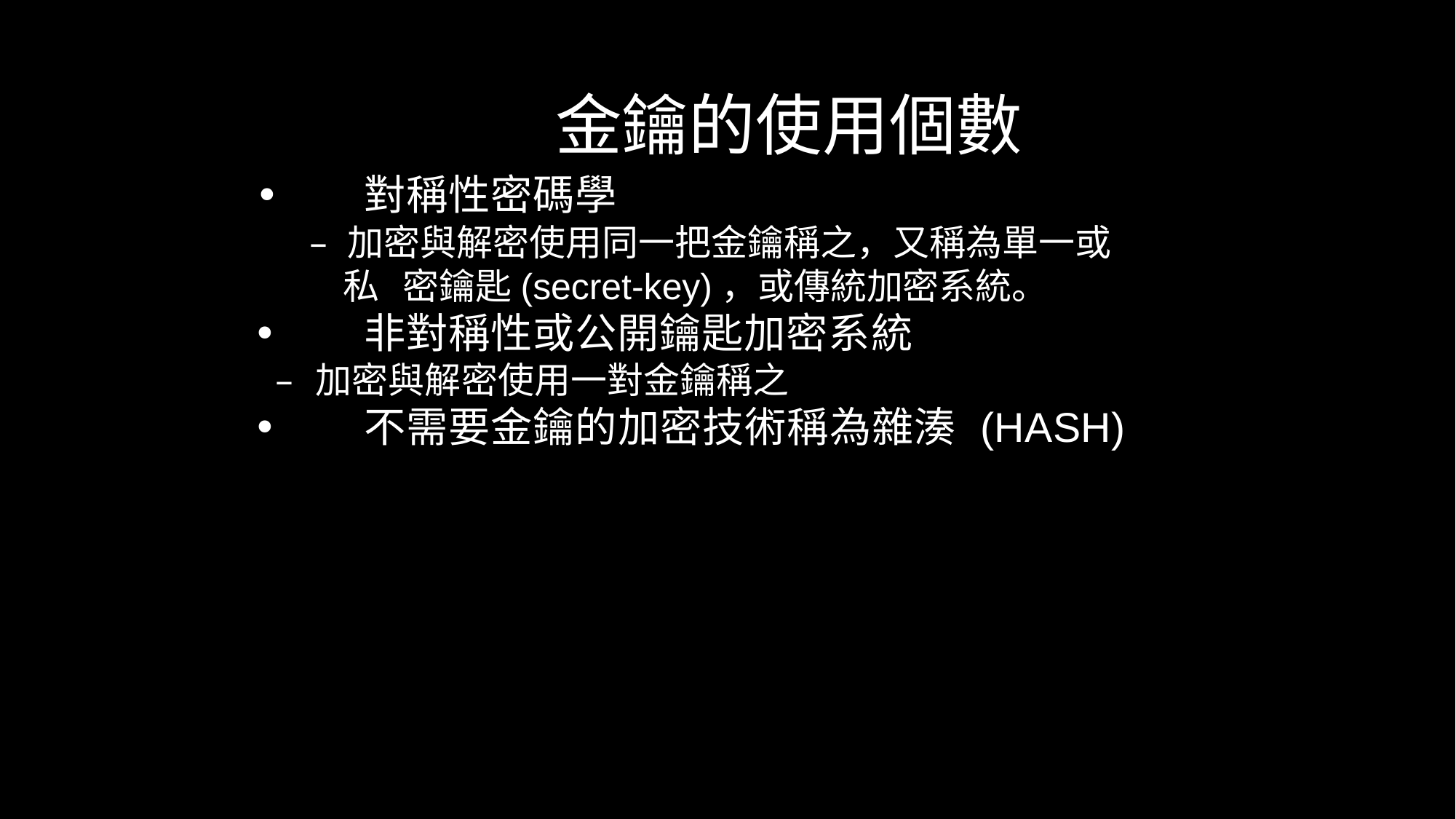

金鑰的使用個數
•	對稱性密碼學
– 加密與解密使用同一把金鑰稱之，又稱為單一或私  密鑰匙(secret-key)，或傳統加密系統。
•	非對稱性或公開鑰匙加密系統
– 加密與解密使用一對金鑰稱之
•	不需要金鑰的加密技術稱為雜湊 (HASH)